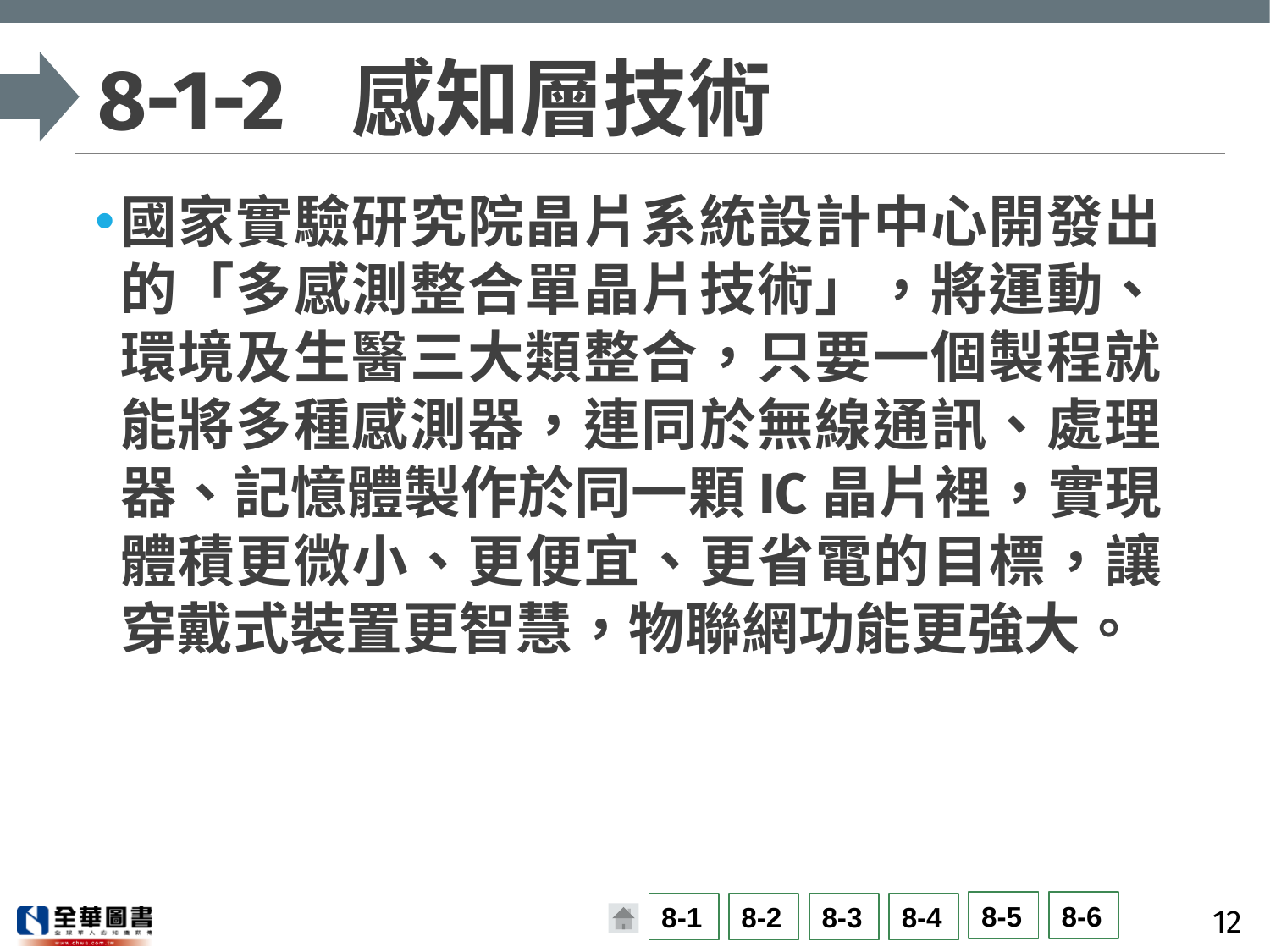

# 8-1-2	感知層技術
國家實驗研究院晶片系統設計中心開發出的「多感測整合單晶片技術」，將運動、環境及生醫三大類整合，只要一個製程就能將多種感測器，連同於無線通訊、處理器、記憶體製作於同一顆IC晶片裡，實現體積更微小、更便宜、更省電的目標，讓穿戴式裝置更智慧，物聯網功能更強大。
12